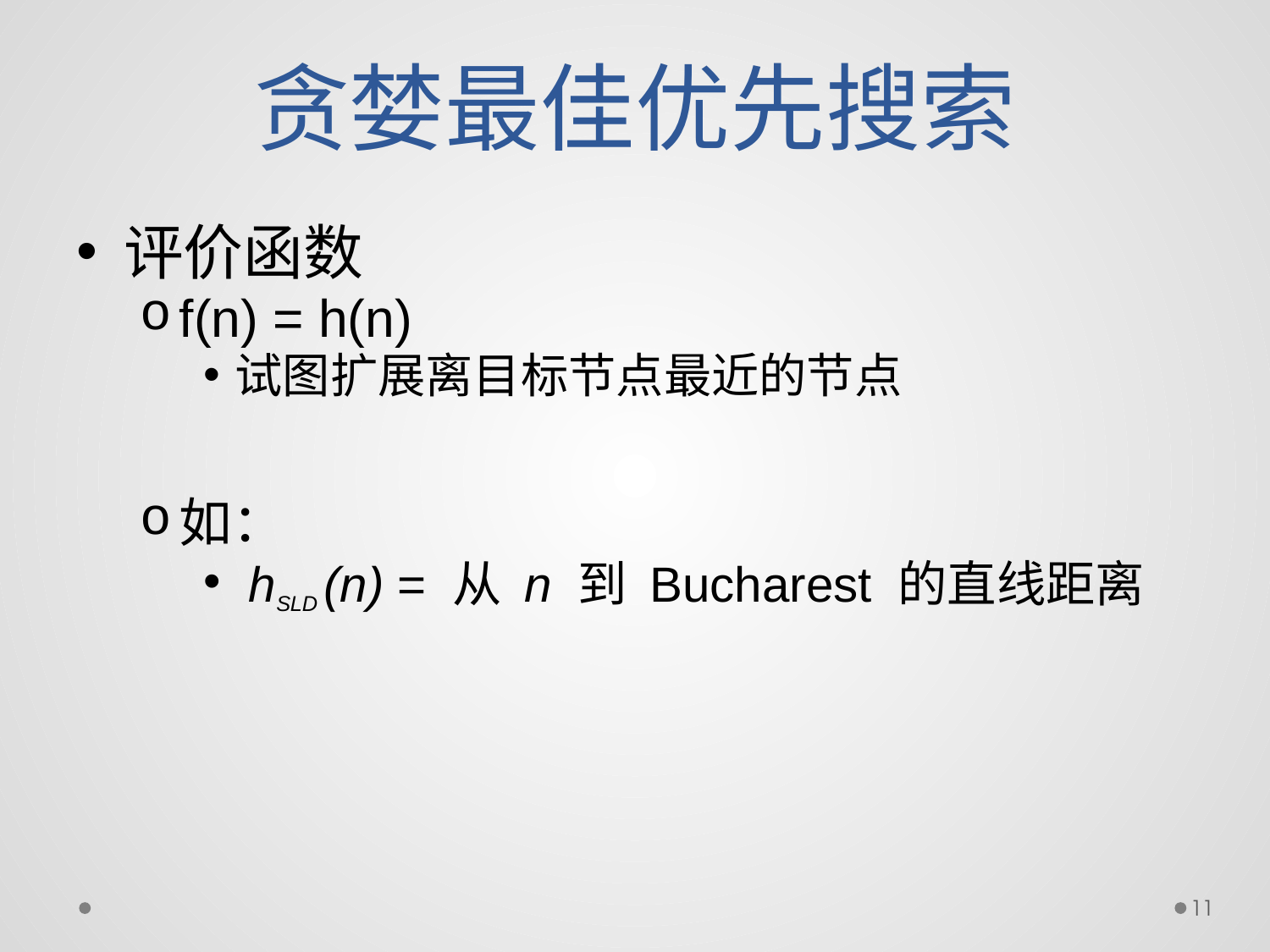

# 贪婪最佳优先搜索
评价函数
f(n) = h(n)
试图扩展离目标节点最近的节点

如：
 hSLD (n) = 从 n 到 Bucharest 的直线距离
11